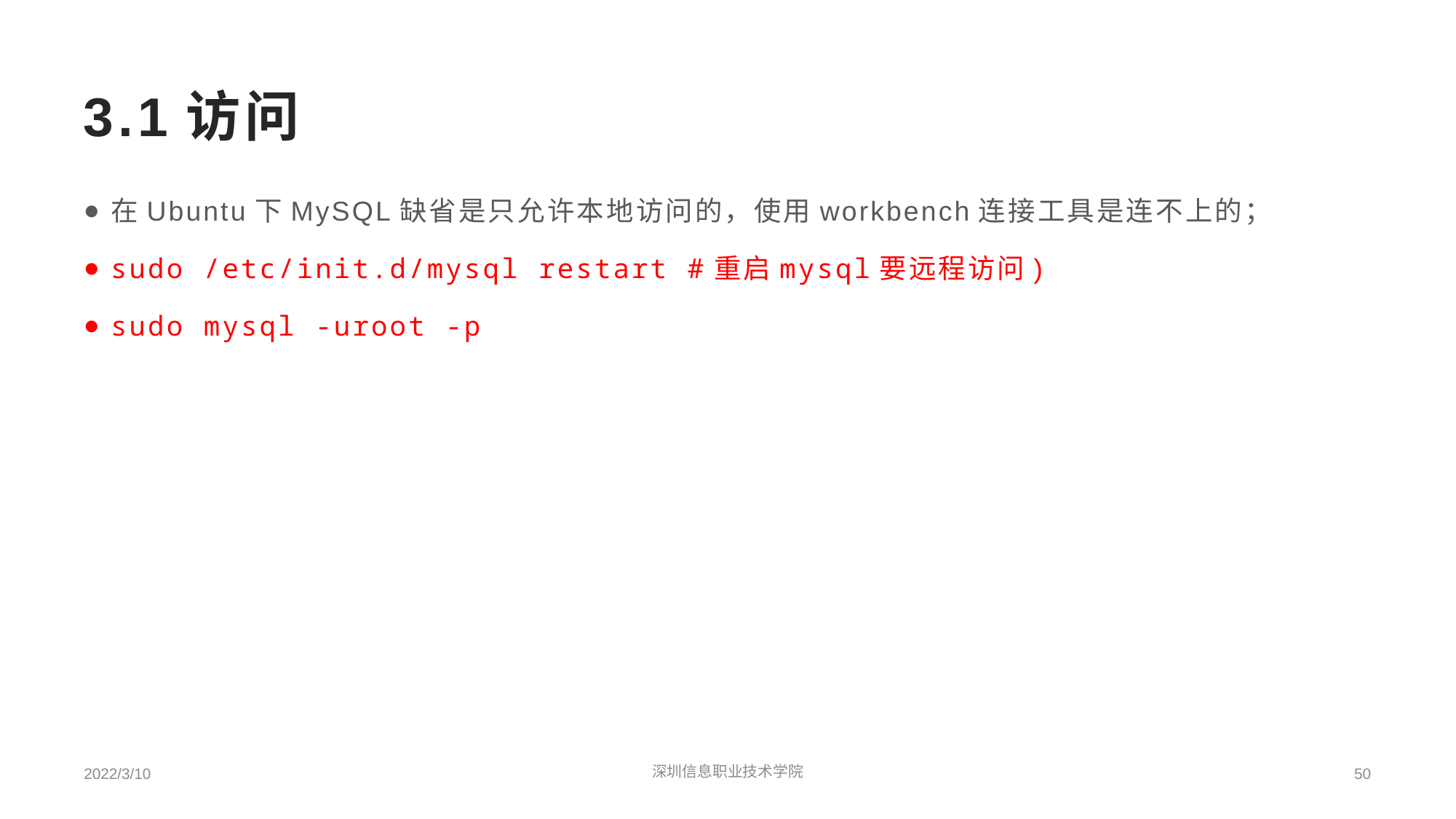

# 3.1访问
在Ubuntu下MySQL缺省是只允许本地访问的，使用workbench连接工具是连不上的；
sudo /etc/init.d/mysql restart #重启mysql要远程访问)
sudo mysql -uroot -p
2022/3/10
深圳信息职业技术学院
50